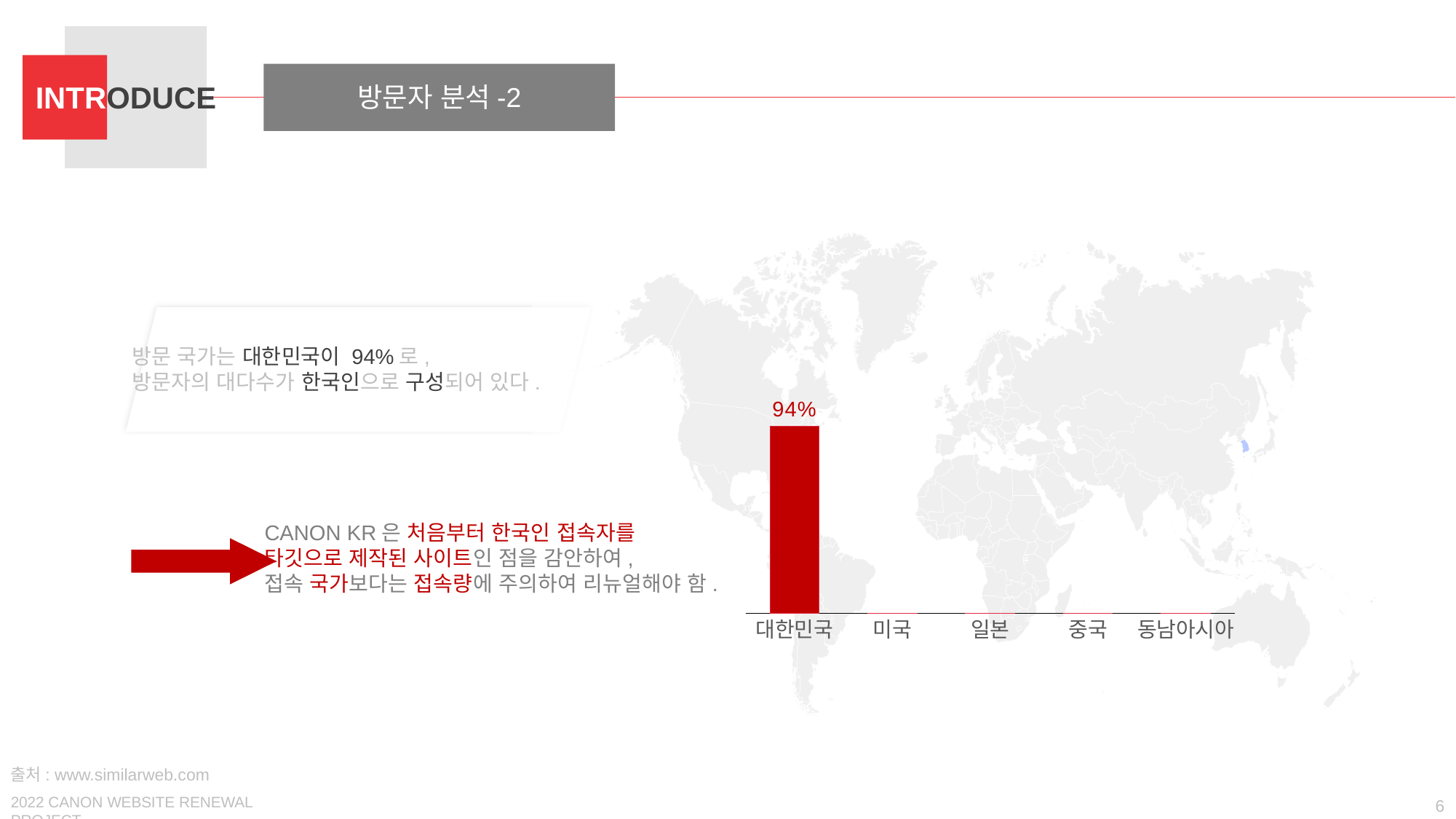

INTRODUCE
방문자 분석-2

방문 국가는 대한민국이 94%로,
방문자의 대다수가 한국인으로 구성되어 있다.

### Chart

| Category | 계열 1 |
|---|---|
| 대한민국 | 100.0 |
| 미국 | 0.0 |
| 일본 | 0.0 |
| 중국 | 0.0 |
| 동남아시아 | 0.0 |
CANON KR은 처음부터 한국인 접속자를
타깃으로 제작된 사이트인 점을 감안하여,
접속 국가보다는 접속량에 주의하여 리뉴얼해야 함.

출처: www.similarweb.com
6